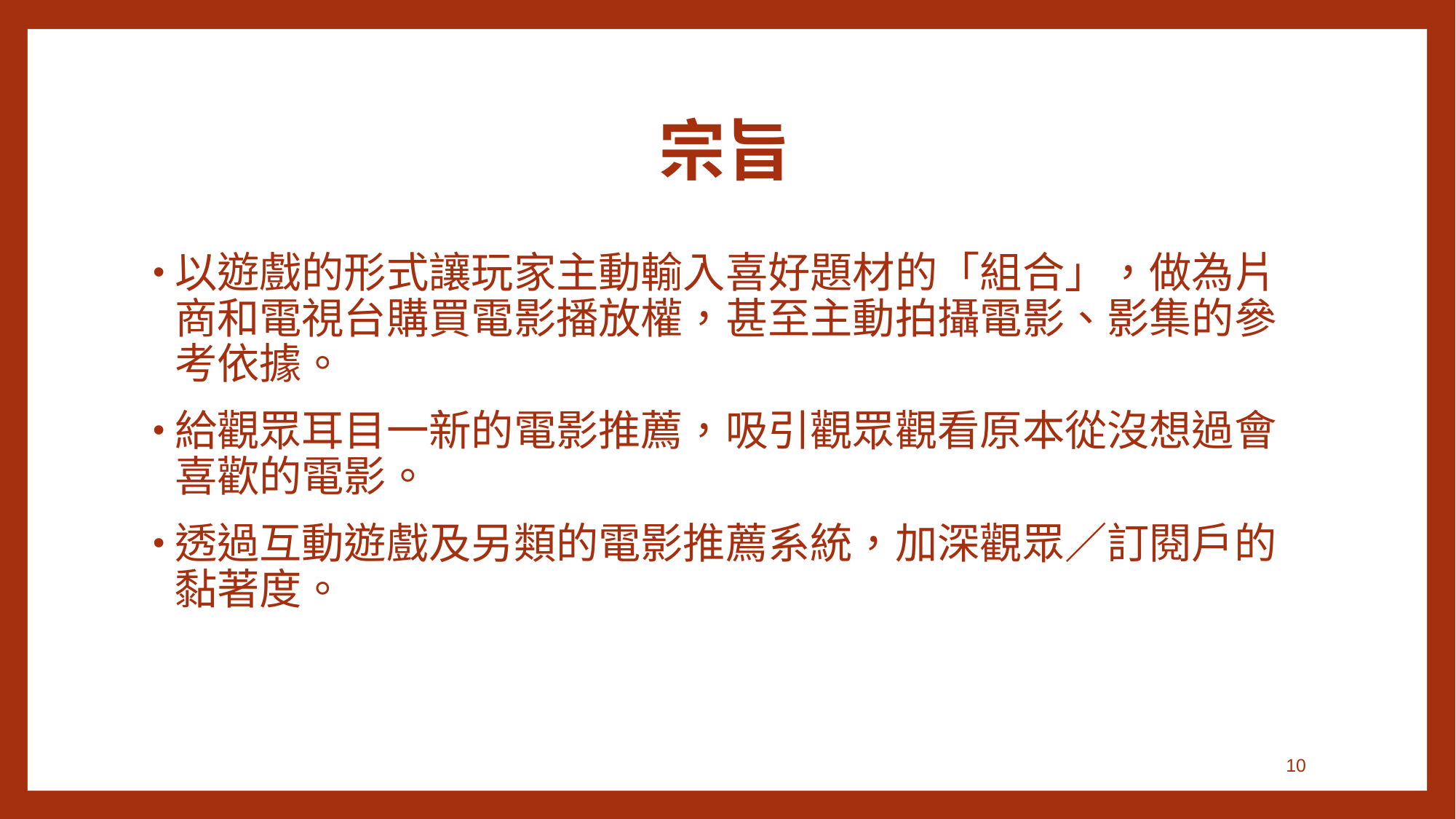

# 宗旨
以遊戲的形式讓玩家主動輸入喜好題材的「組合」，做為片商和電視台購買電影播放權，甚至主動拍攝電影、影集的參考依據。
給觀眾耳目一新的電影推薦，吸引觀眾觀看原本從沒想過會喜歡的電影。
透過互動遊戲及另類的電影推薦系統，加深觀眾／訂閱戶的黏著度。
10